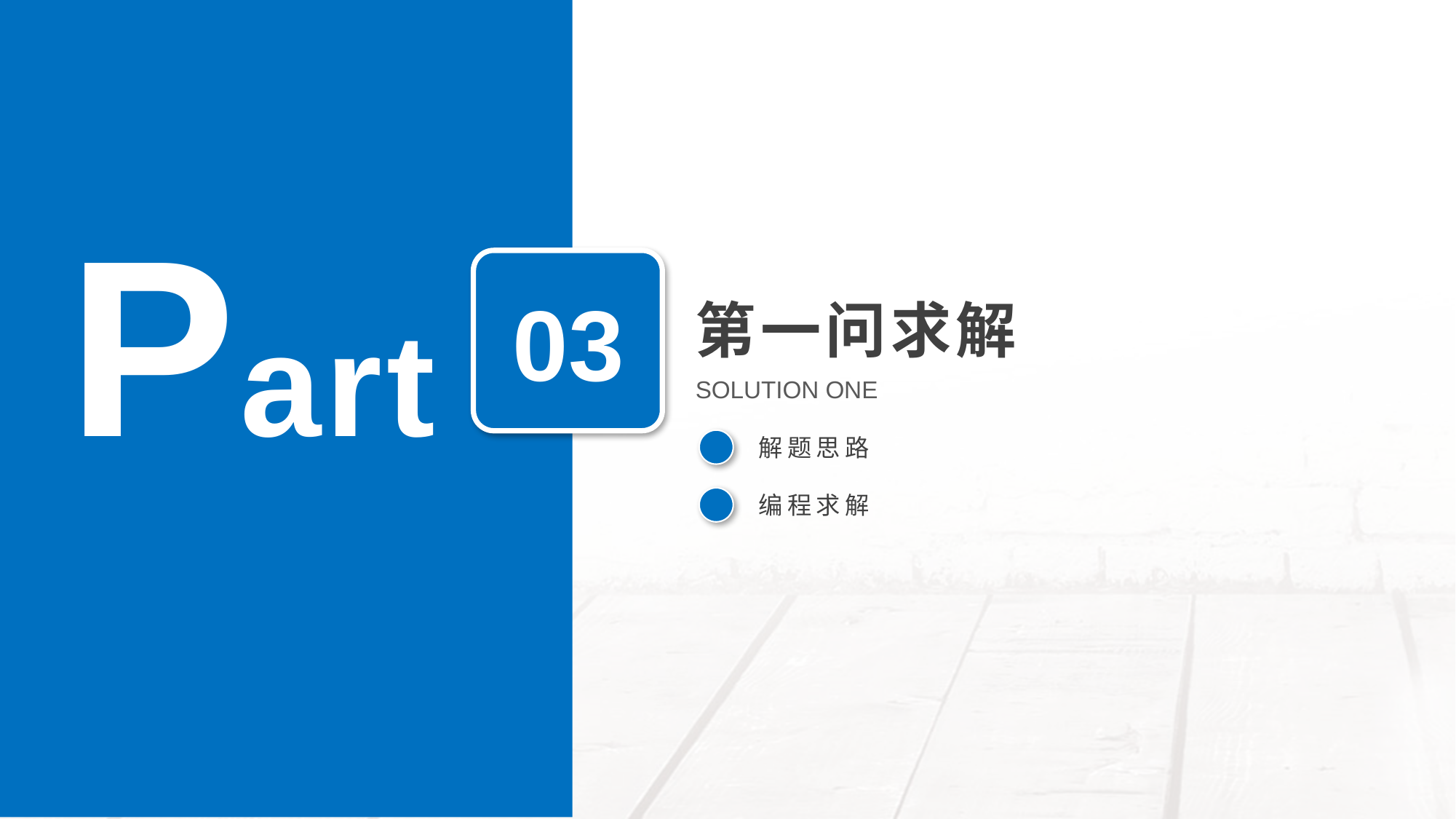

Part

03
第一问求解
SOLUTION ONE
解题思路

编程求解